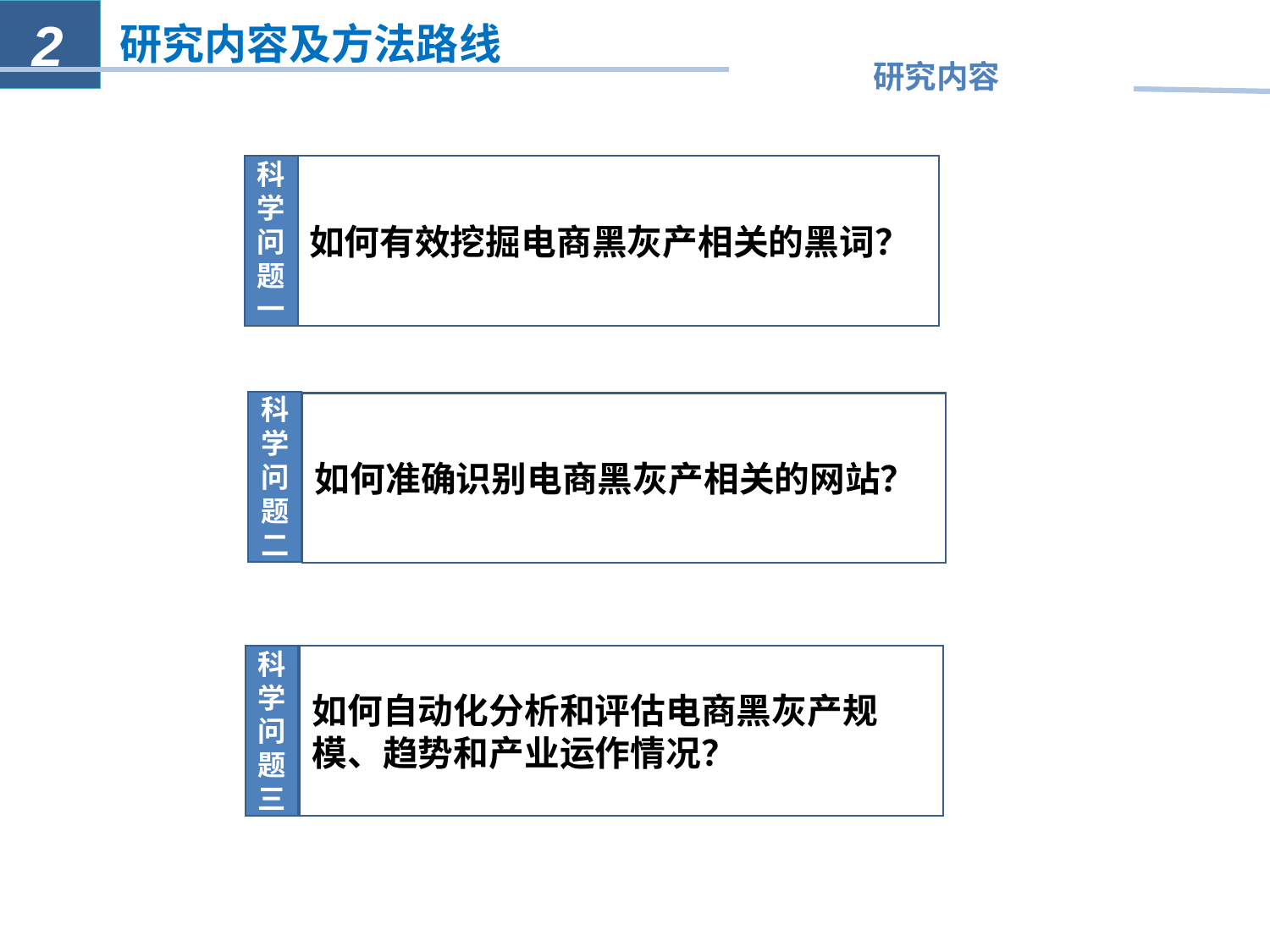

2
研究内容及方法路线
研究内容
科学问题一
如何有效挖掘电商黑灰产相关的黑词？
科学问题二
如何准确识别电商黑灰产相关的网站？
事前主动防
科学问题三
如何自动化分析和评估电商黑灰产规模、趋势和产业运作情况？

输入文本